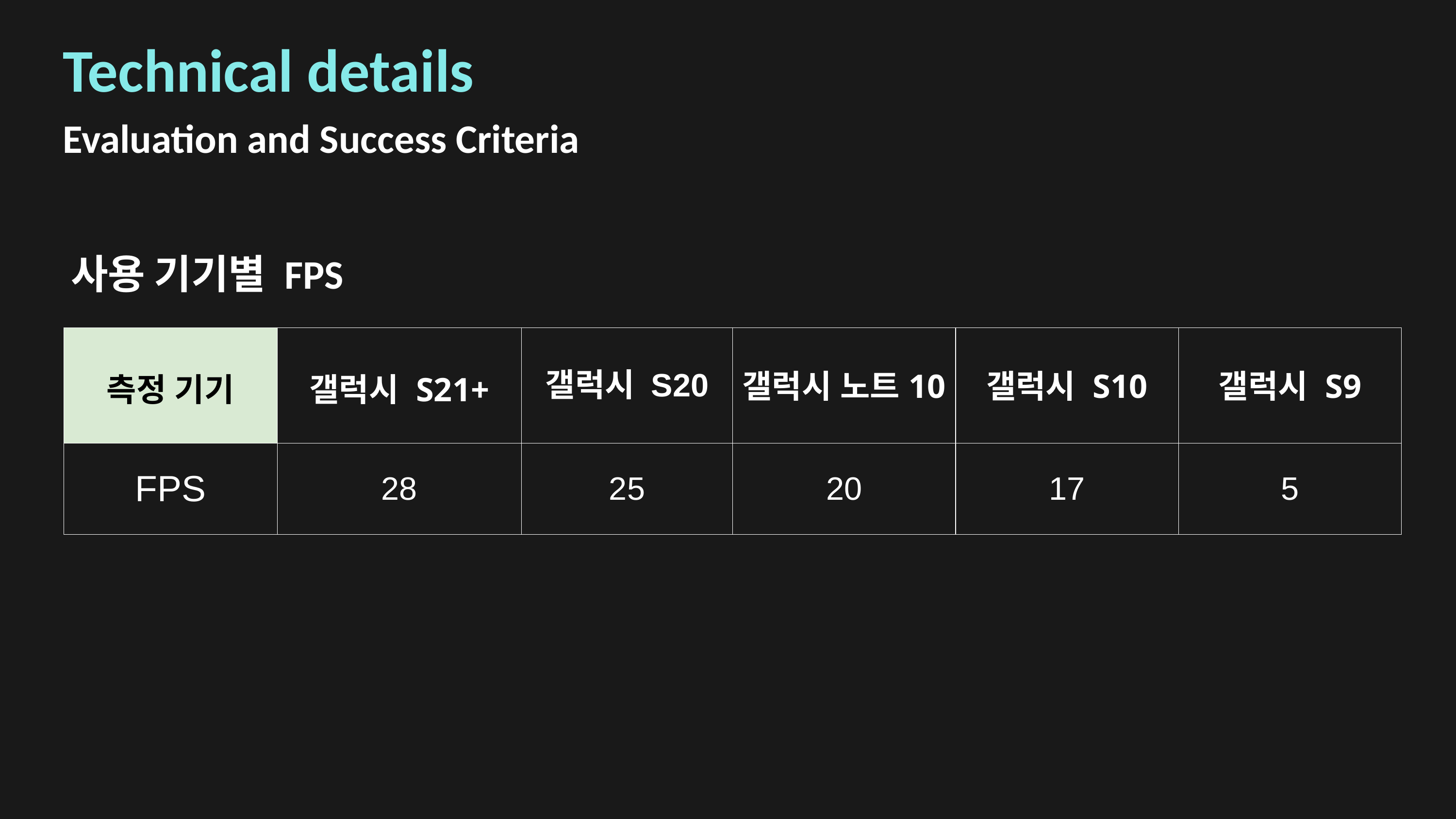

Technical details

Evaluation and Success Criteria
사용 기기별 FPS
| 측정 기기 | 갤럭시 S21+ | 갤럭시 S20 | 갤럭시 노트10 | 갤럭시 S10 | 갤럭시 S9 |
| --- | --- | --- | --- | --- | --- |
| FPS | 28 | 25 | 20 | 17 | 5 |